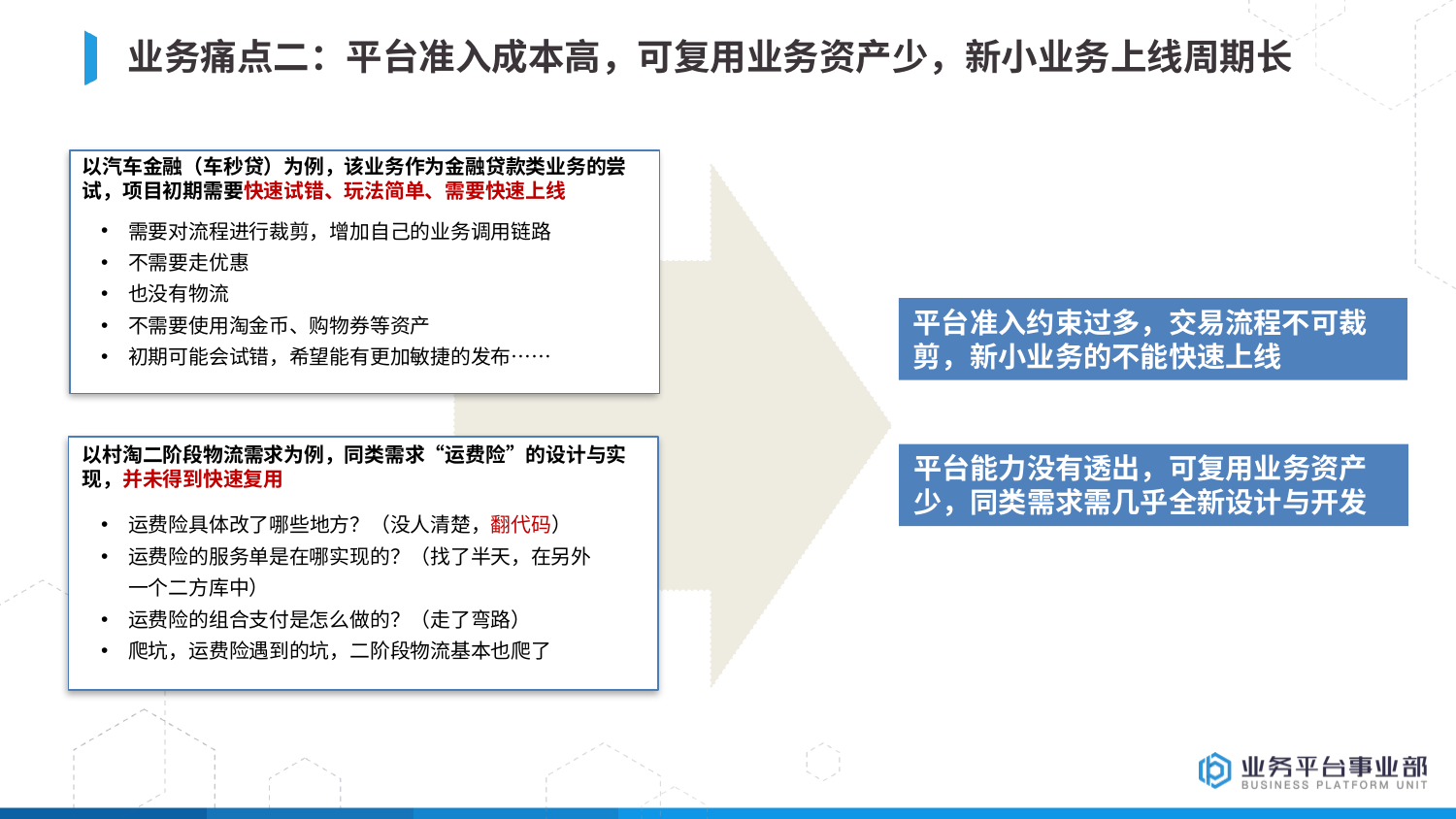

BBAAD9C20180234D78A0072836F0B6E062B9B20610168B20AFD9813BB1E32B59DB44BA38C1633B0822692708C84606EB88F9212A91D08BF11BBFC249735E20DE24F7F9AD9A25E6C734C229476F4249941E40E0C774495233B88681970162DCB8DBF6229FBE3
# 业务痛点二：平台准入成本高，可复用业务资产少，新小业务上线周期长
以汽车金融（车秒贷）为例，该业务作为金融贷款类业务的尝试，项目初期需要快速试错、玩法简单、需要快速上线

需要对流程进行裁剪，增加自己的业务调用链路
不需要走优惠
也没有物流
不需要使用淘金币、购物券等资产
初期可能会试错，希望能有更加敏捷的发布……
平台准入约束过多，交易流程不可裁剪，新小业务的不能快速上线
以村淘二阶段物流需求为例，同类需求“运费险”的设计与实现，并未得到快速复用

平台能力没有透出，可复用业务资产少，同类需求需几乎全新设计与开发
运费险具体改了哪些地方？（没人清楚，翻代码）
运费险的服务单是在哪实现的？（找了半天，在另外一个二方库中）
运费险的组合支付是怎么做的？（走了弯路）
爬坑，运费险遇到的坑，二阶段物流基本也爬了